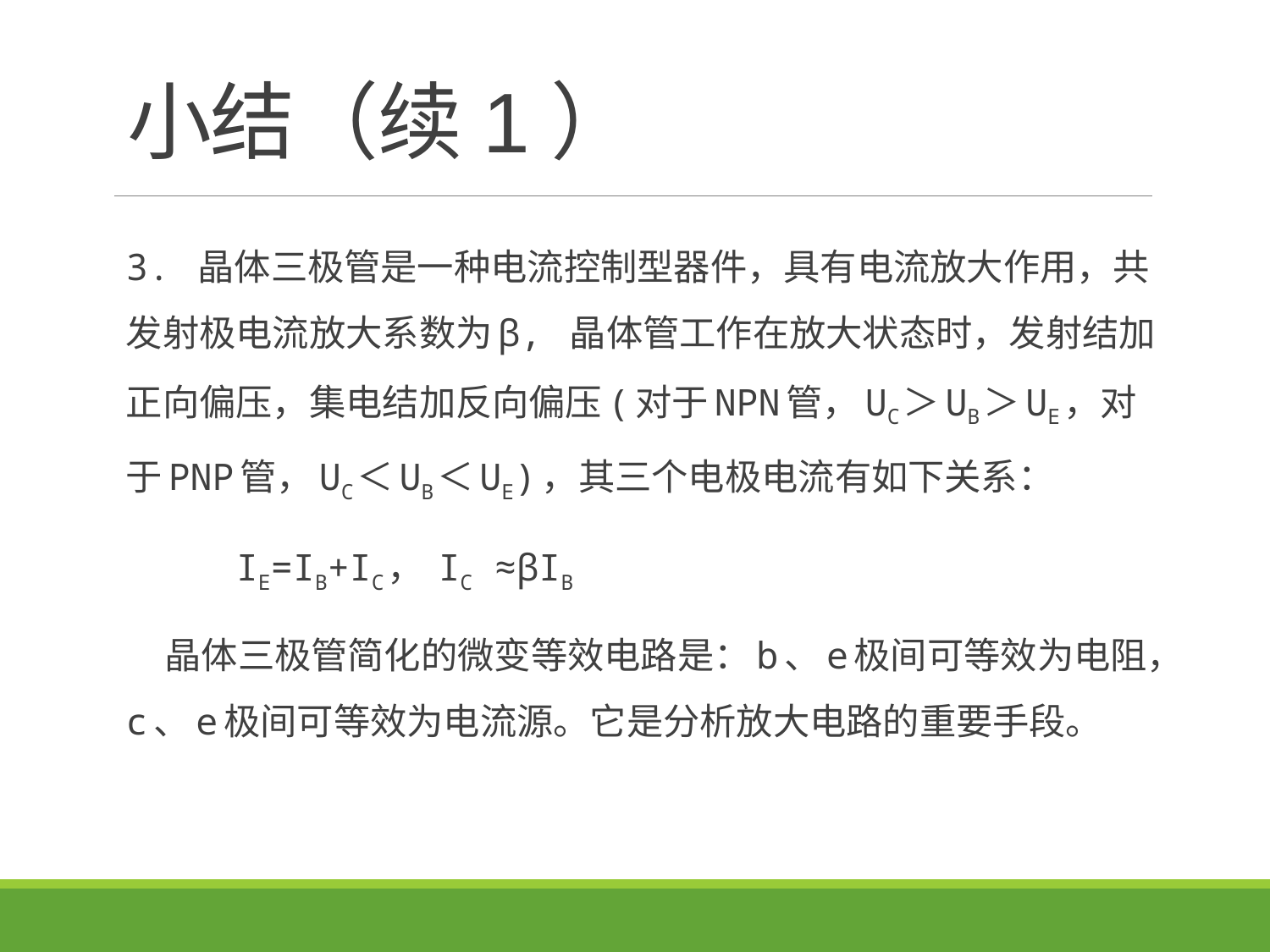

# 小结（续1）
3. 晶体三极管是一种电流控制型器件，具有电流放大作用，共发射极电流放大系数为β, 晶体管工作在放大状态时，发射结加正向偏压，集电结加反向偏压(对于NPN管，UC＞UB＞UE，对于PNP管，UC＜UB＜UE)，其三个电极电流有如下关系：
     IE=IB+IC， IC ≈βIB
    晶体三极管简化的微变等效电路是：b、e极间可等效为电阻，c、e极间可等效为电流源。它是分析放大电路的重要手段。